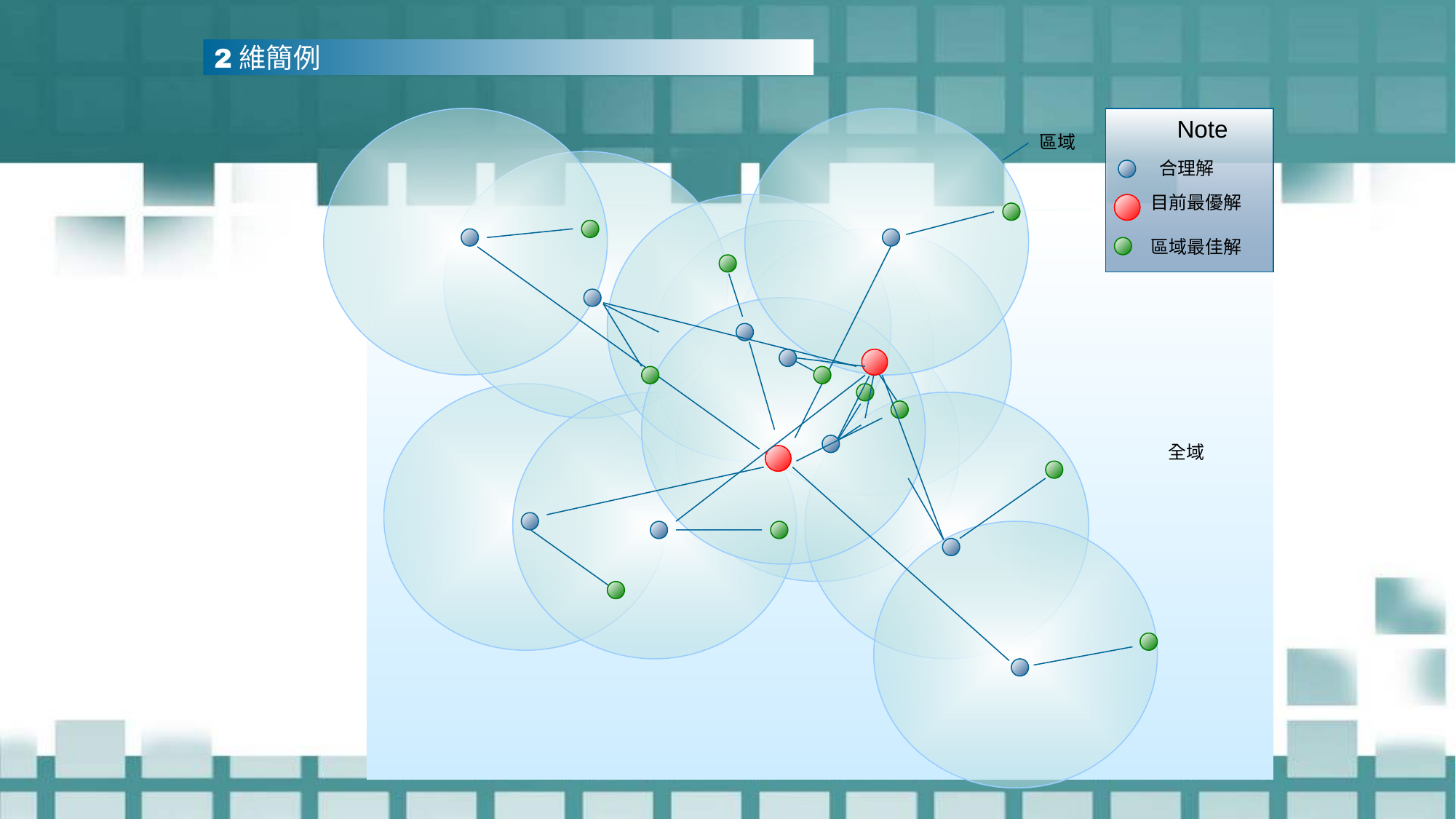

2維簡例
Note

區域

合理解

目前最優解

區域最佳解

全域